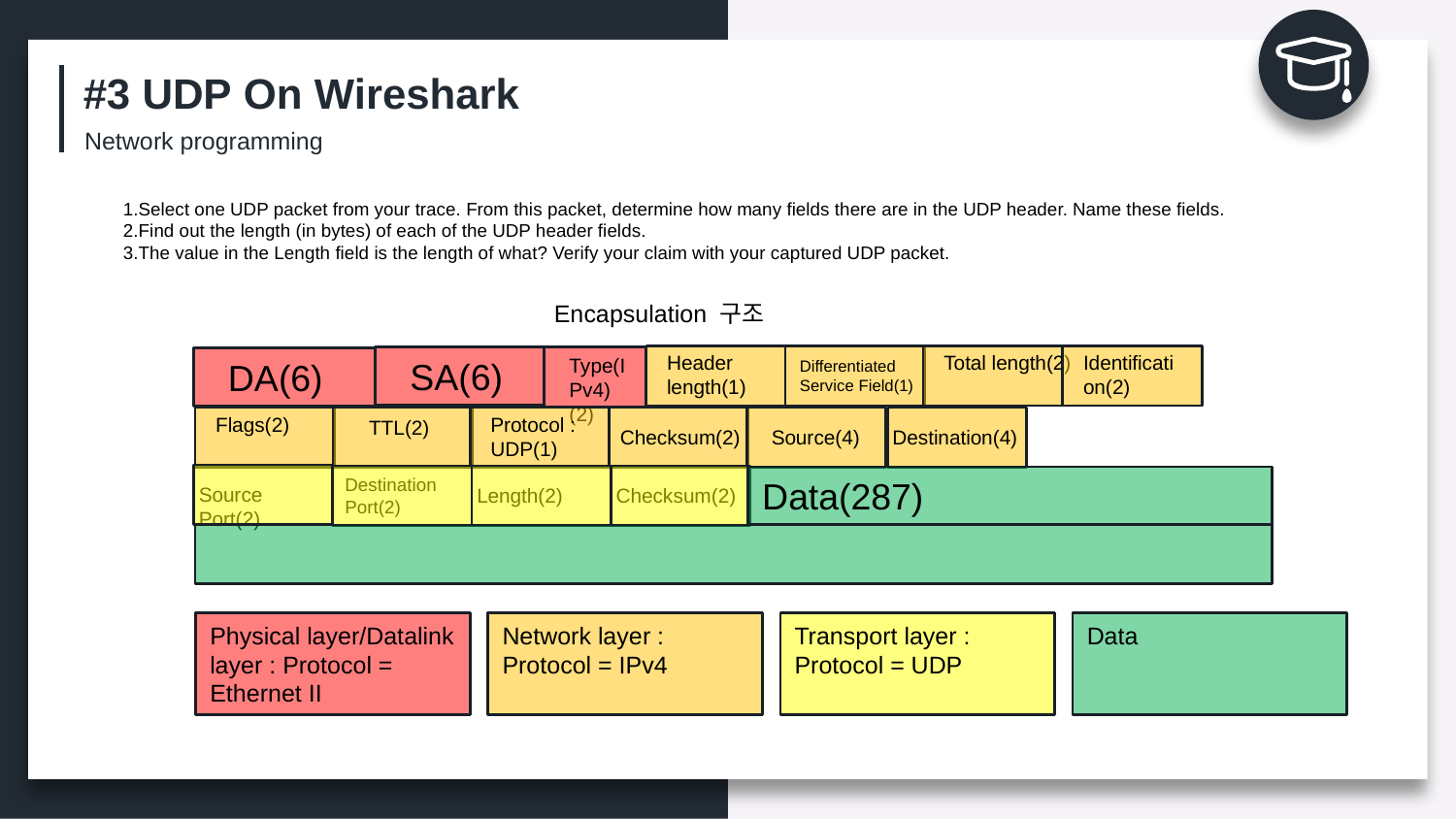

#3 UDP On Wireshark
Network programming
Select one UDP packet from your trace. From this packet, determine how many fields there are in the UDP header. Name these fields.
Find out the length (in bytes) of each of the UDP header fields.
3.The value in the Length field is the length of what? Verify your claim with your captured UDP packet.
Encapsulation 구조
Header length(1)
Total length(2)
Identification(2)
Type(IPv4)(2)

  SA(6)

  DA(6)
Differentiated Service Field(1)
Flags(2)
Protocol : UDP(1)
TTL(2)

Destination(4)
Source(4)
Checksum(2)

Destination Port(2)
Data(287)
Source Port(2)
Length(2)
Checksum(2)

Data

Network layer :
Protocol = IPv4

Transport layer :
Protocol = UDP

Physical layer/Datalink layer : Protocol = Ethernet II